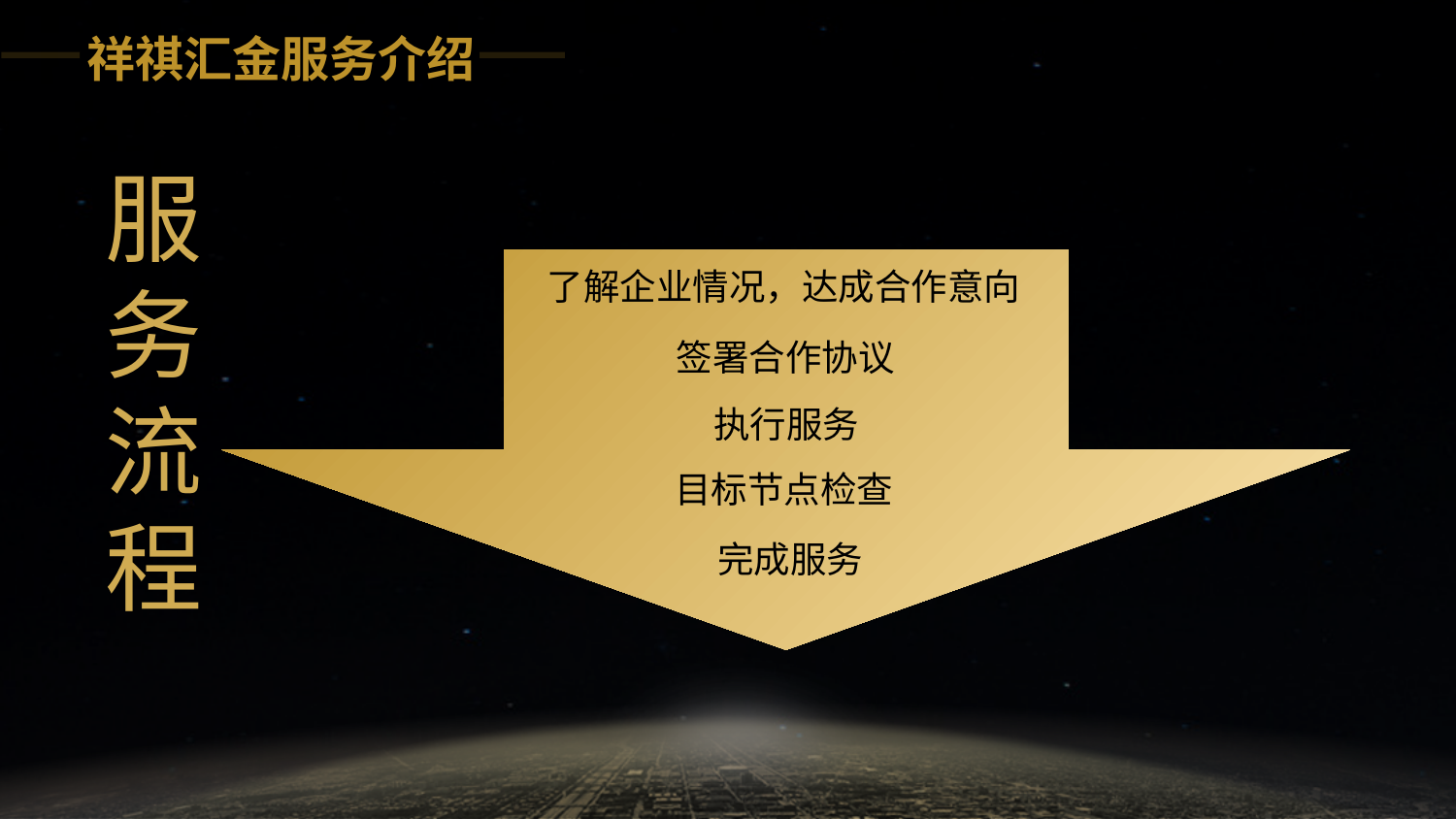

祥祺汇金服务介绍
服务流程
了解企业情况，达成合作意向
签署合作协议
执行服务
目标节点检查
完成服务